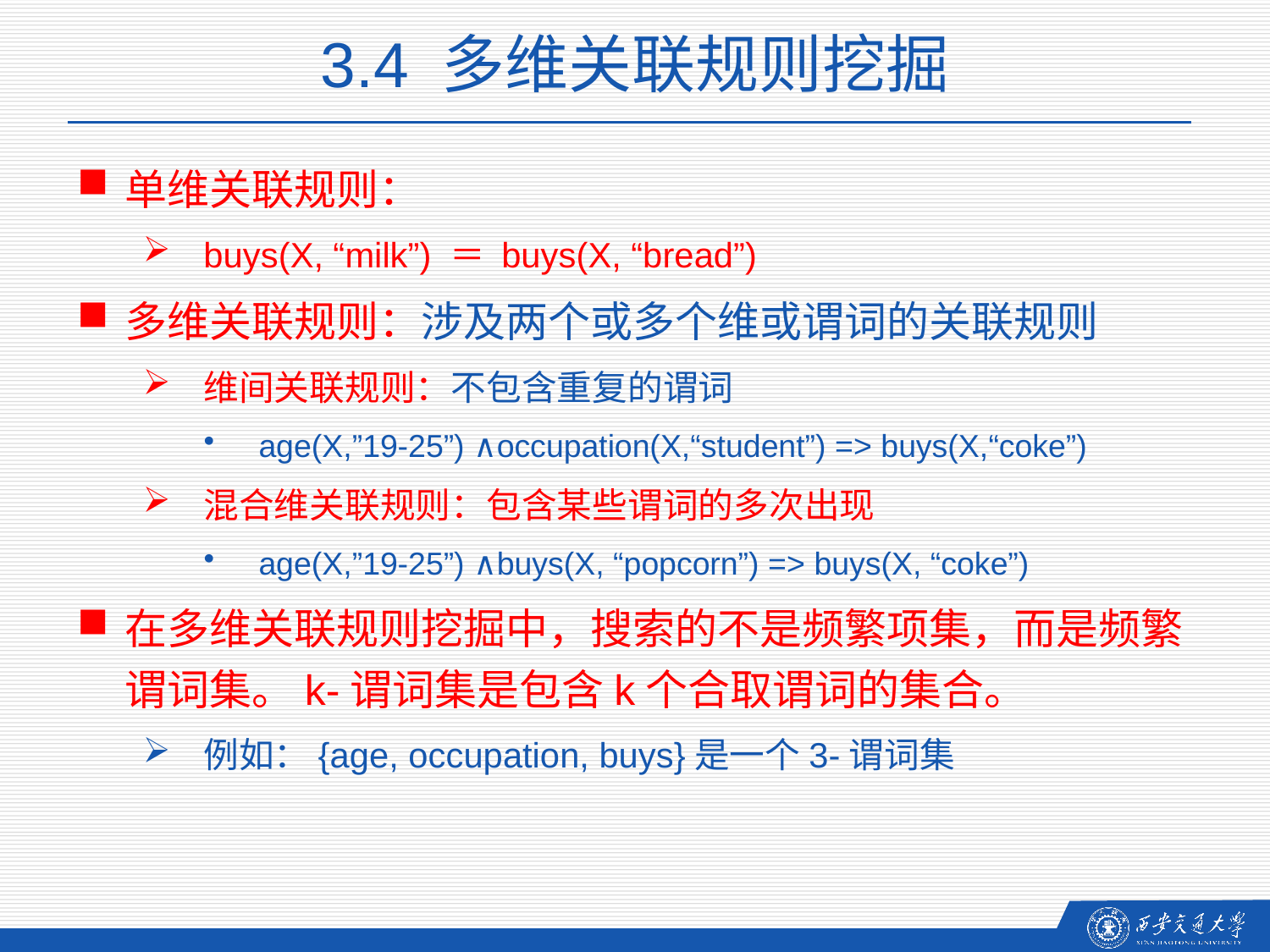

3.4 多维关联规则挖掘
单维关联规则：
buys(X, “milk”) ＝ buys(X, “bread”)
多维关联规则：涉及两个或多个维或谓词的关联规则
维间关联规则：不包含重复的谓词
age(X,”19-25”) ∧occupation(X,“student”) => buys(X,“coke”)
混合维关联规则：包含某些谓词的多次出现
age(X,”19-25”) ∧buys(X, “popcorn”) => buys(X, “coke”)
在多维关联规则挖掘中，搜索的不是频繁项集，而是频繁谓词集。k-谓词集是包含k个合取谓词的集合。
例如：{age, occupation, buys}是一个3-谓词集